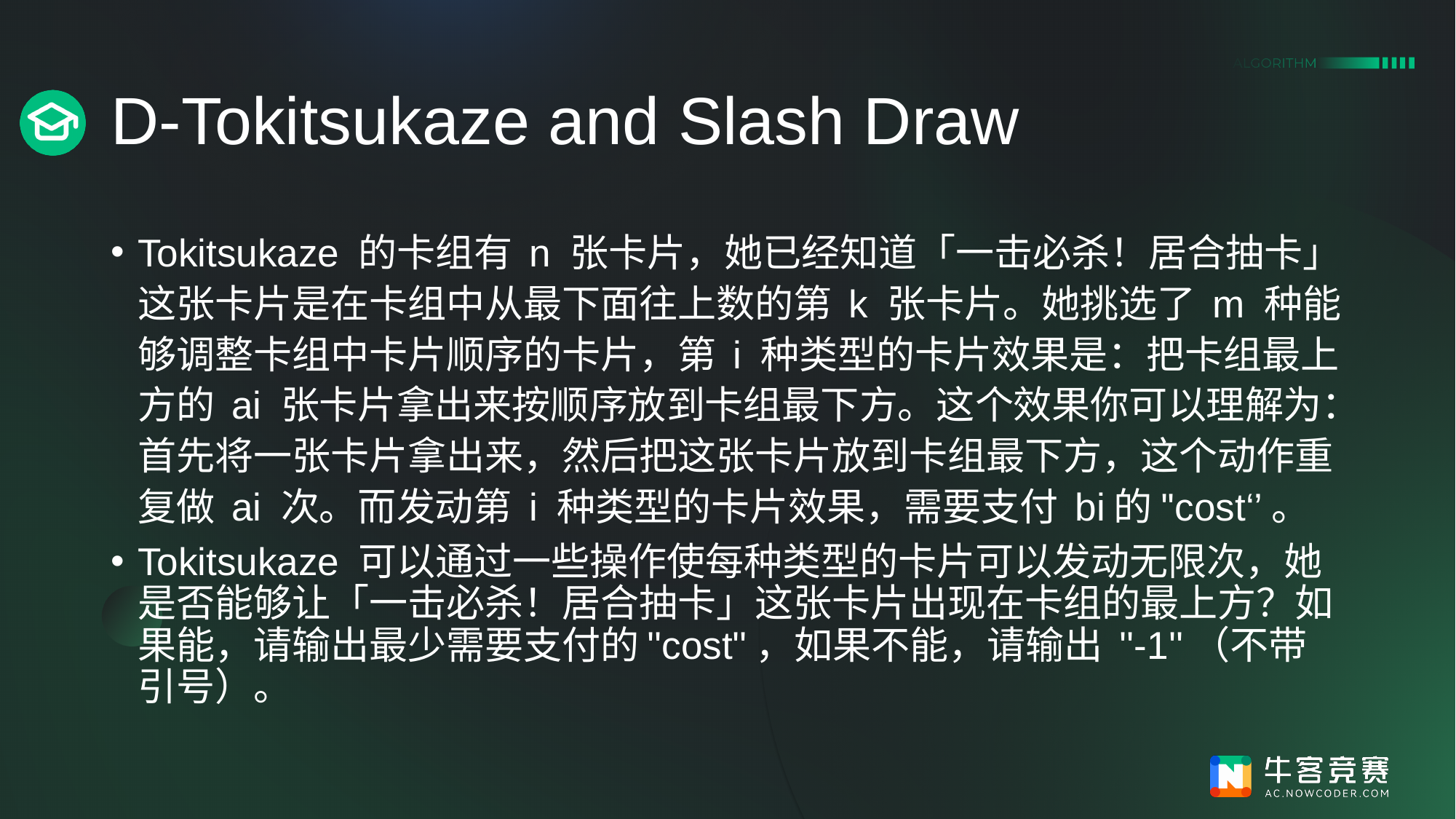

# D-Tokitsukaze and Slash Draw
Tokitsukaze 的卡组有 n 张卡片，她已经知道「一击必杀！居合抽卡」这张卡片是在卡组中从最下面往上数的第 k 张卡片。她挑选了 m 种能够调整卡组中卡片顺序的卡片，第 i 种类型的卡片效果是：把卡组最上方的 ai 张卡片拿出来按顺序放到卡组最下方。这个效果你可以理解为：首先将一张卡片拿出来，然后把这张卡片放到卡组最下方，这个动作重复做 ai​ 次。而发动第 i 种类型的卡片效果，需要支付 bi的''cost‘’。
Tokitsukaze 可以通过一些操作使每种类型的卡片可以发动无限次，她是否能够让「一击必杀！居合抽卡」这张卡片出现在卡组的最上方？如果能，请输出最少需要支付的''cost''，如果不能，请输出 ''-1''（不带引号）。